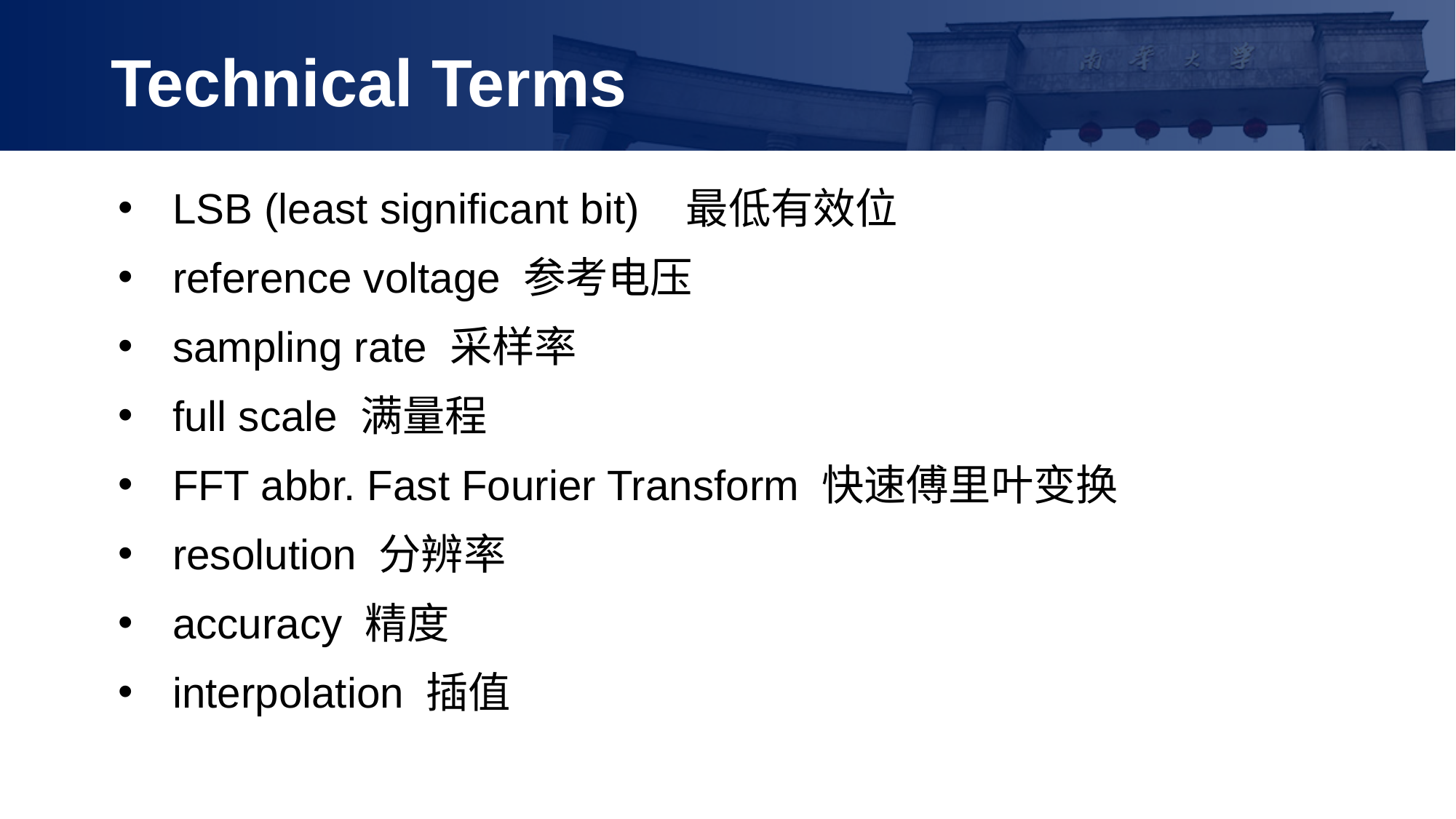

Technical Terms
LSB (least significant bit)   最低有效位
reference voltage 参考电压
sampling rate 采样率
full scale 满量程
FFT abbr. Fast Fourier Transform 快速傅里叶变换
resolution 分辨率
accuracy 精度
interpolation 插值